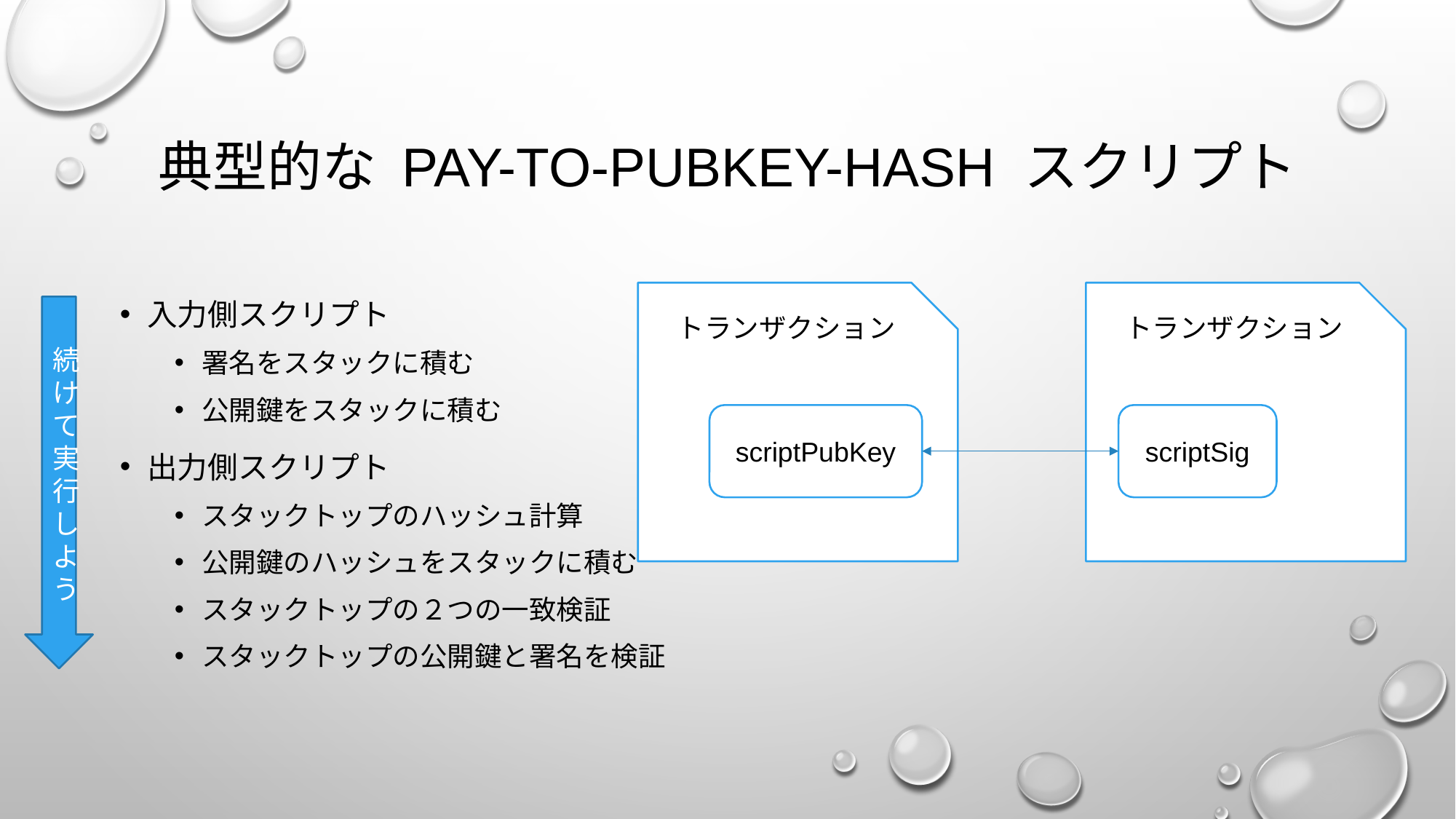

# 典型的な pay-to-pubkey-hash スクリプト
入力側スクリプト
署名をスタックに積む
公開鍵をスタックに積む
出力側スクリプト
スタックトップのハッシュ計算
公開鍵のハッシュをスタックに積む
スタックトップの２つの一致検証
スタックトップの公開鍵と署名を検証
トランザクション
トランザクション
続けて実行しよう
scriptPubKey
scriptSig